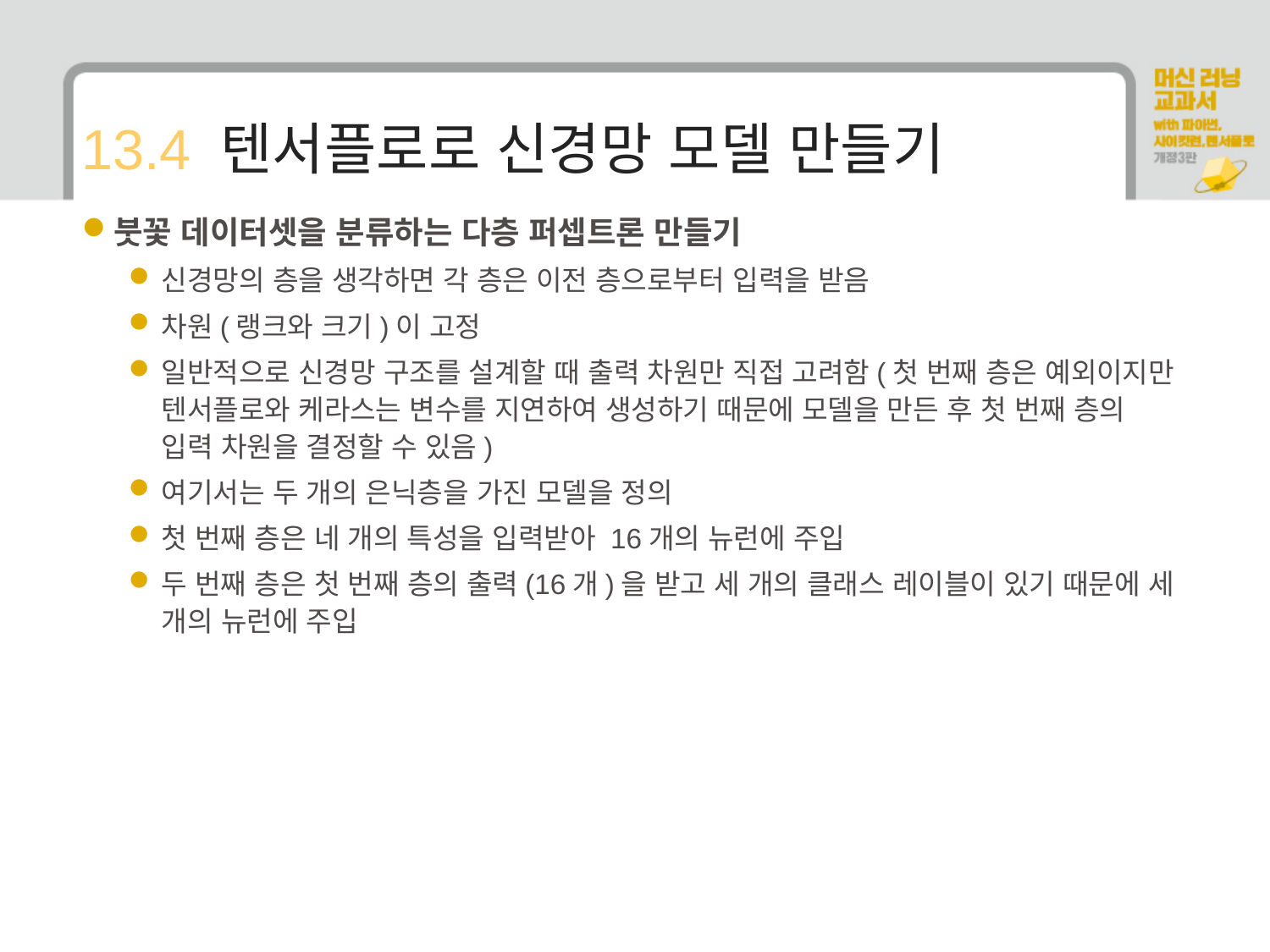

# 13.4 텐서플로로 신경망 모델 만들기
붓꽃 데이터셋을 분류하는 다층 퍼셉트론 만들기
신경망의 층을 생각하면 각 층은 이전 층으로부터 입력을 받음
차원(랭크와 크기)이 고정
일반적으로 신경망 구조를 설계할 때 출력 차원만 직접 고려함(첫 번째 층은 예외이지만 텐서플로와 케라스는 변수를 지연하여 생성하기 때문에 모델을 만든 후 첫 번째 층의 입력 차원을 결정할 수 있음)
여기서는 두 개의 은닉층을 가진 모델을 정의
첫 번째 층은 네 개의 특성을 입력받아 16개의 뉴런에 주입
두 번째 층은 첫 번째 층의 출력(16개)을 받고 세 개의 클래스 레이블이 있기 때문에 세 개의 뉴런에 주입